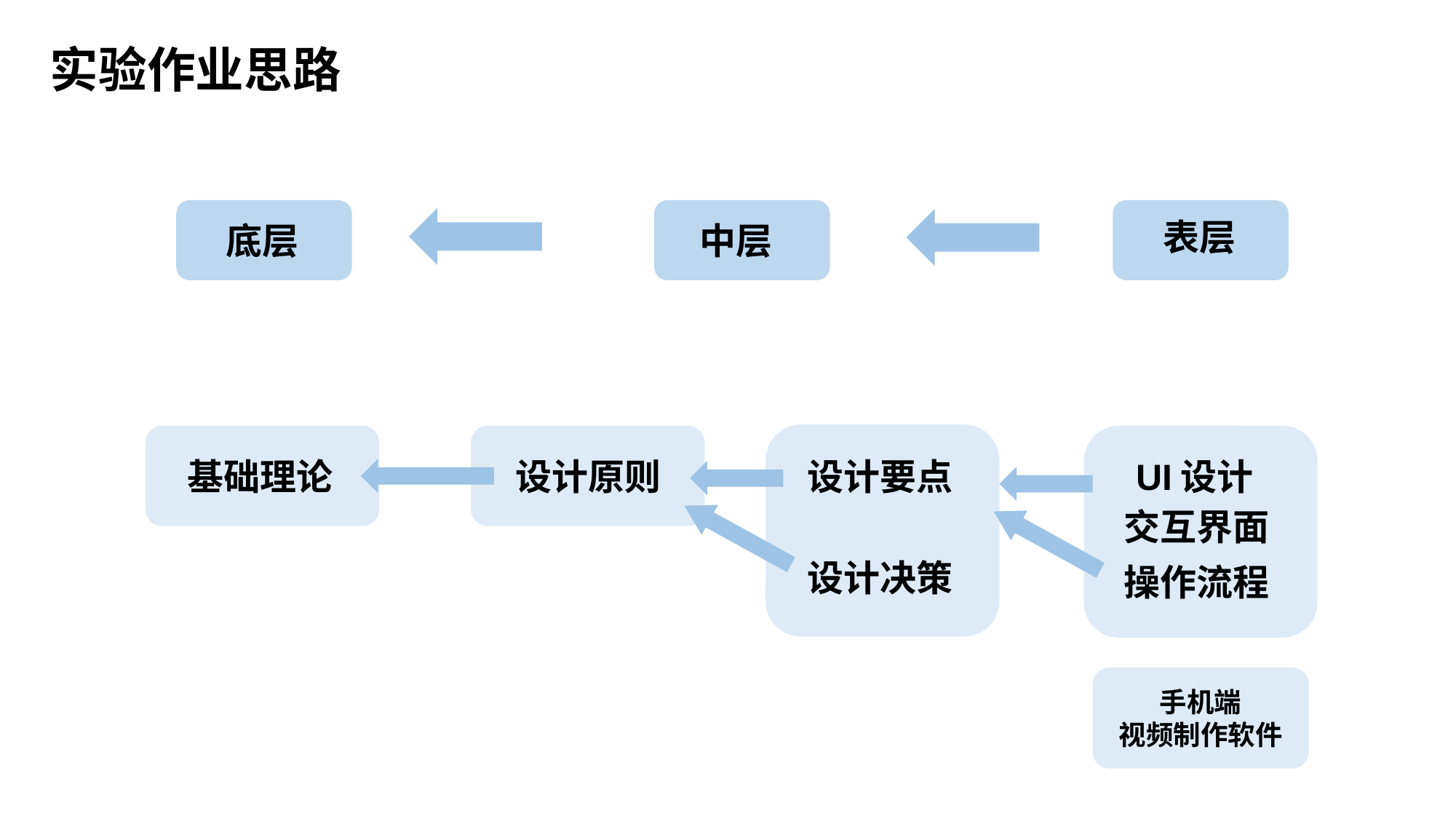

实验作业思路

表层

底层
中层

UI设计
设计要点
基础理论
设计原则

交互界面

设计决策
操作流程

手机端
视频制作软件